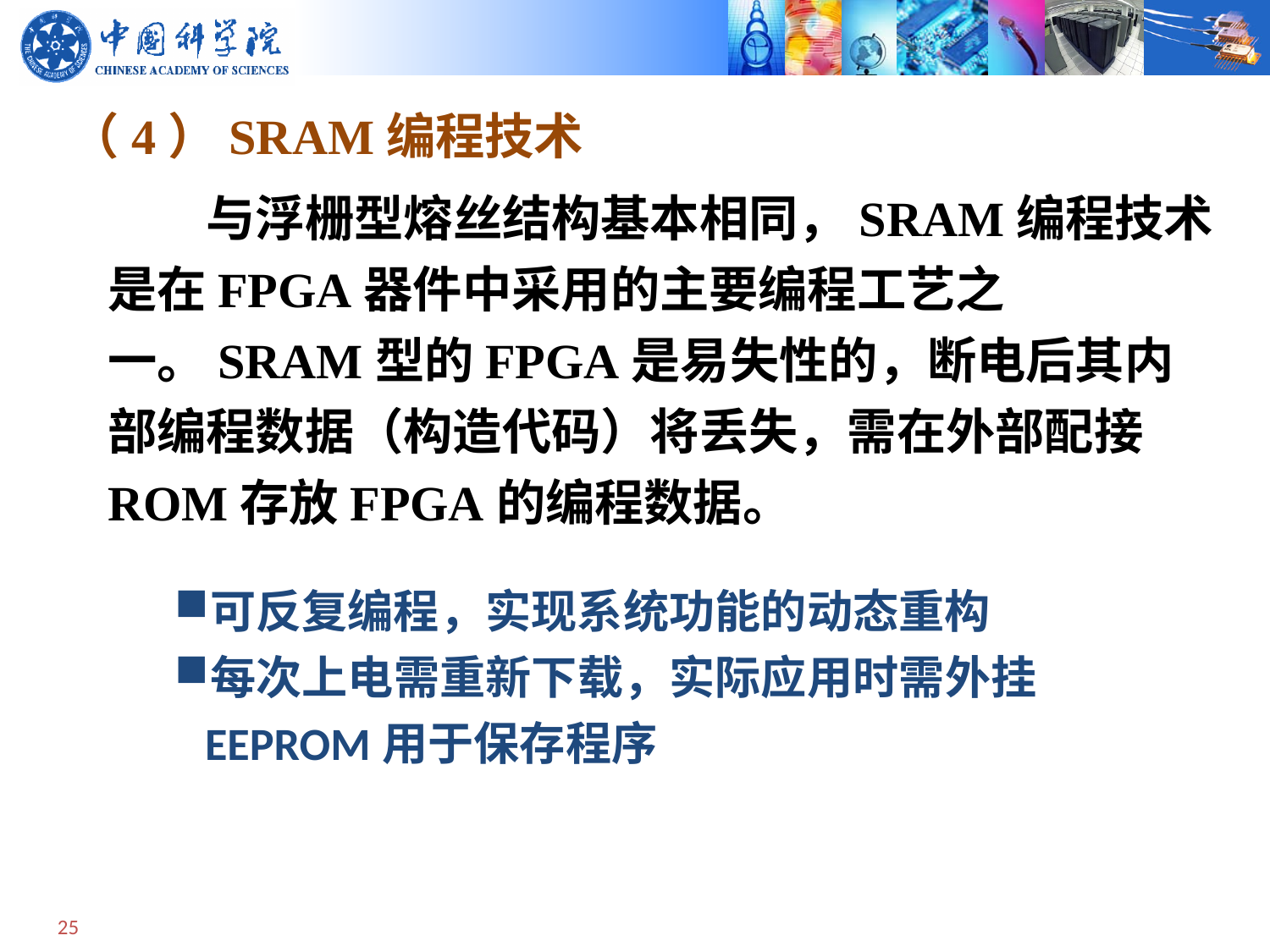

# （4）SRAM编程技术
            与浮栅型熔丝结构基本相同，SRAM编程技术是在FPGA器件中采用的主要编程工艺之一。SRAM型的FPGA是易失性的，断电后其内部编程数据（构造代码）将丢失，需在外部配接ROM存放FPGA的编程数据。
可反复编程，实现系统功能的动态重构
每次上电需重新下载，实际应用时需外挂EEPROM用于保存程序